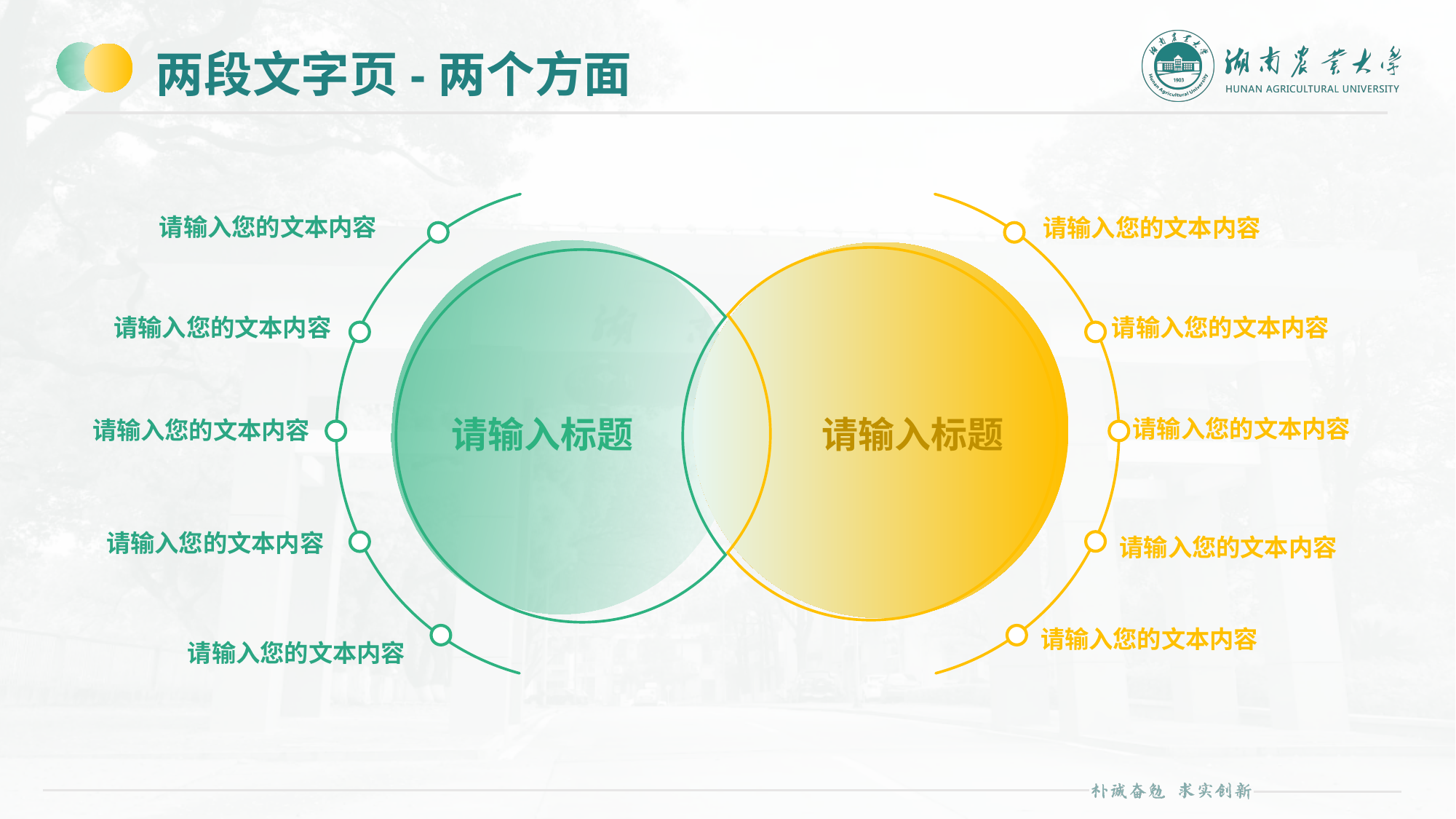

# 两段文字页-两个方面

请输入您的文本内容
请输入您的文本内容

请输入您的文本内容
请输入您的文本内容

请输入标题
请输入标题
请输入您的文本内容
请输入您的文本内容

请输入您的文本内容
请输入您的文本内容

请输入您的文本内容

请输入您的文本内容